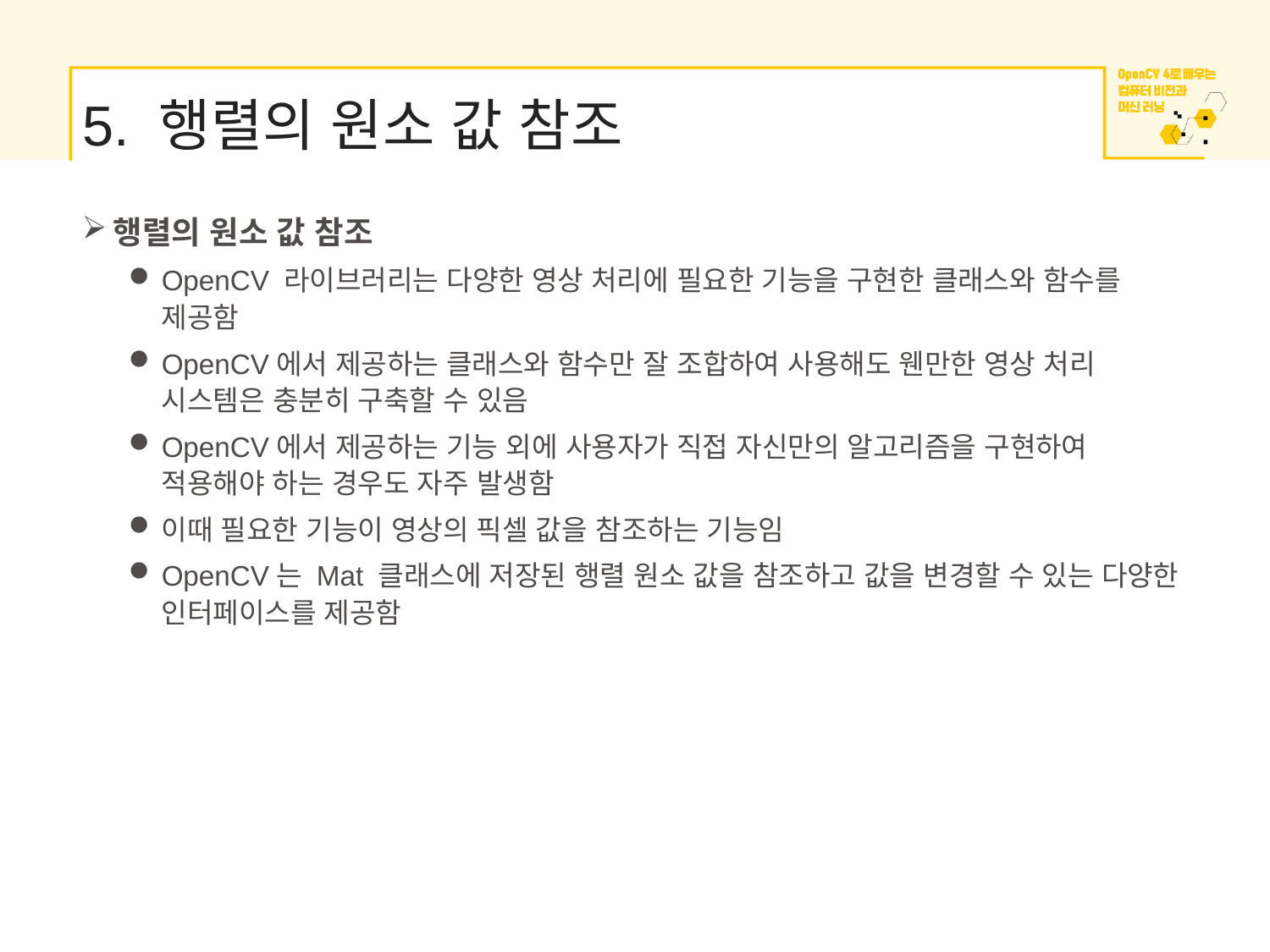

# 5. 행렬의 원소 값 참조
행렬의 원소 값 참조
OpenCV 라이브러리는 다양한 영상 처리에 필요한 기능을 구현한 클래스와 함수를 제공함
OpenCV에서 제공하는 클래스와 함수만 잘 조합하여 사용해도 웬만한 영상 처리 시스템은 충분히 구축할 수 있음
OpenCV에서 제공하는 기능 외에 사용자가 직접 자신만의 알고리즘을 구현하여 적용해야 하는 경우도 자주 발생함
이때 필요한 기능이 영상의 픽셀 값을 참조하는 기능임
OpenCV는 Mat 클래스에 저장된 행렬 원소 값을 참조하고 값을 변경할 수 있는 다양한 인터페이스를 제공함